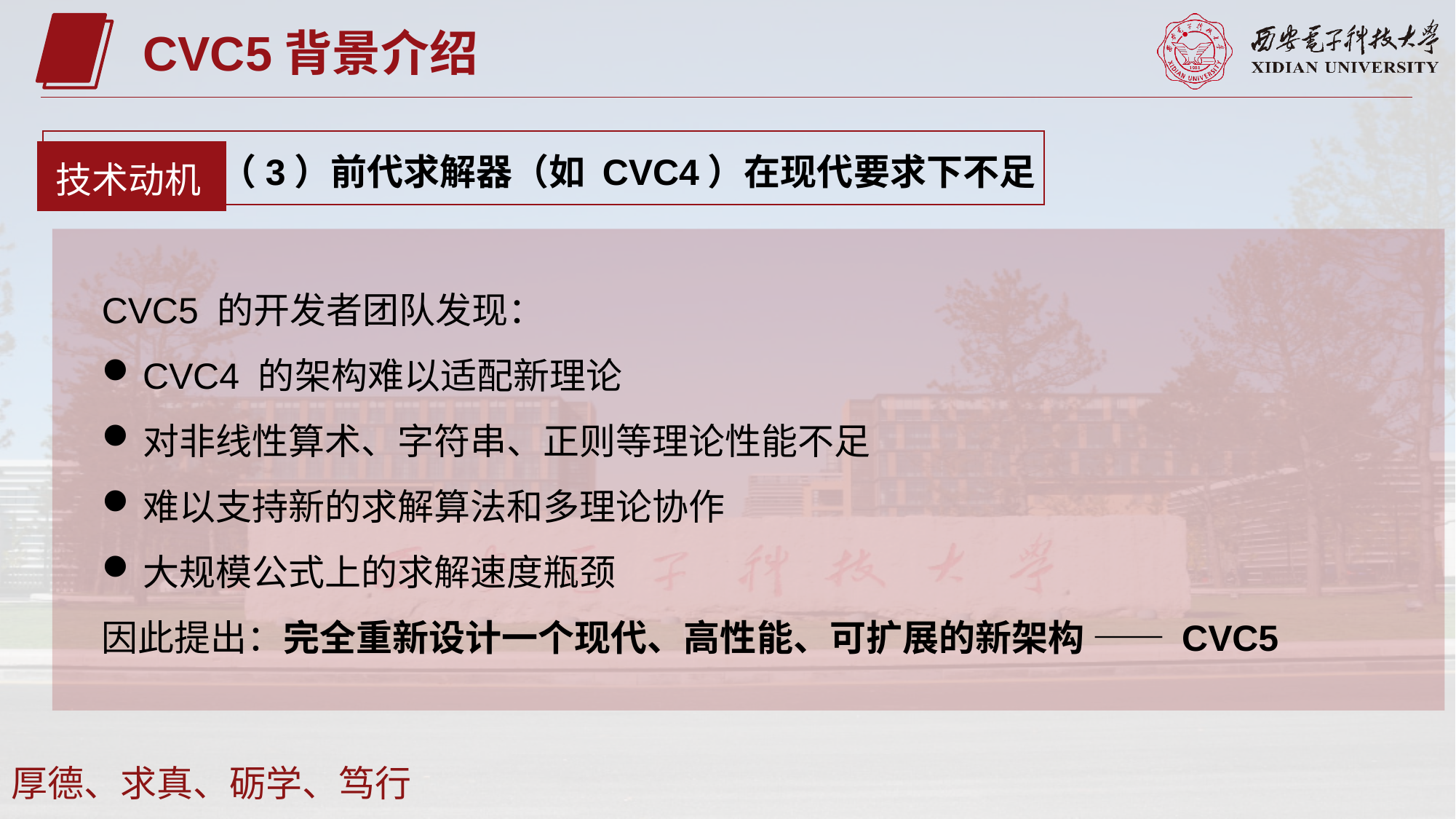

CVC5背景介绍

技术动机
（3）前代求解器（如 CVC4）在现代要求下不足

CVC5 的开发者团队发现：
CVC4 的架构难以适配新理论
对非线性算术、字符串、正则等理论性能不足
难以支持新的求解算法和多理论协作
大规模公式上的求解速度瓶颈
因此提出：完全重新设计一个现代、高性能、可扩展的新架构 —— CVC5